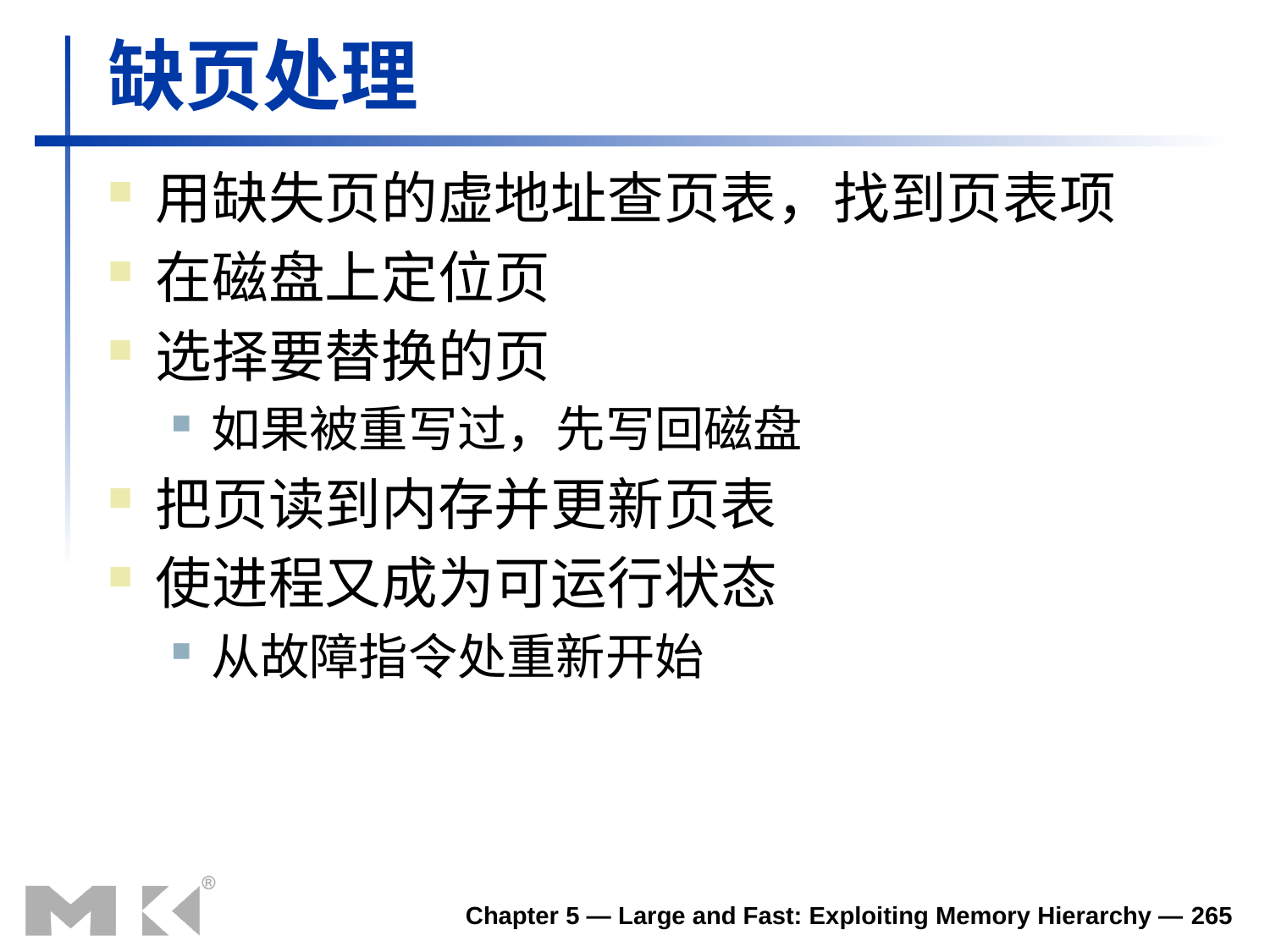

# 缺页处理
用缺失页的虚地址查页表，找到页表项
在磁盘上定位页
选择要替换的页
如果被重写过，先写回磁盘
把页读到内存并更新页表
使进程又成为可运行状态
从故障指令处重新开始
Chapter 5 — Large and Fast: Exploiting Memory Hierarchy — 265